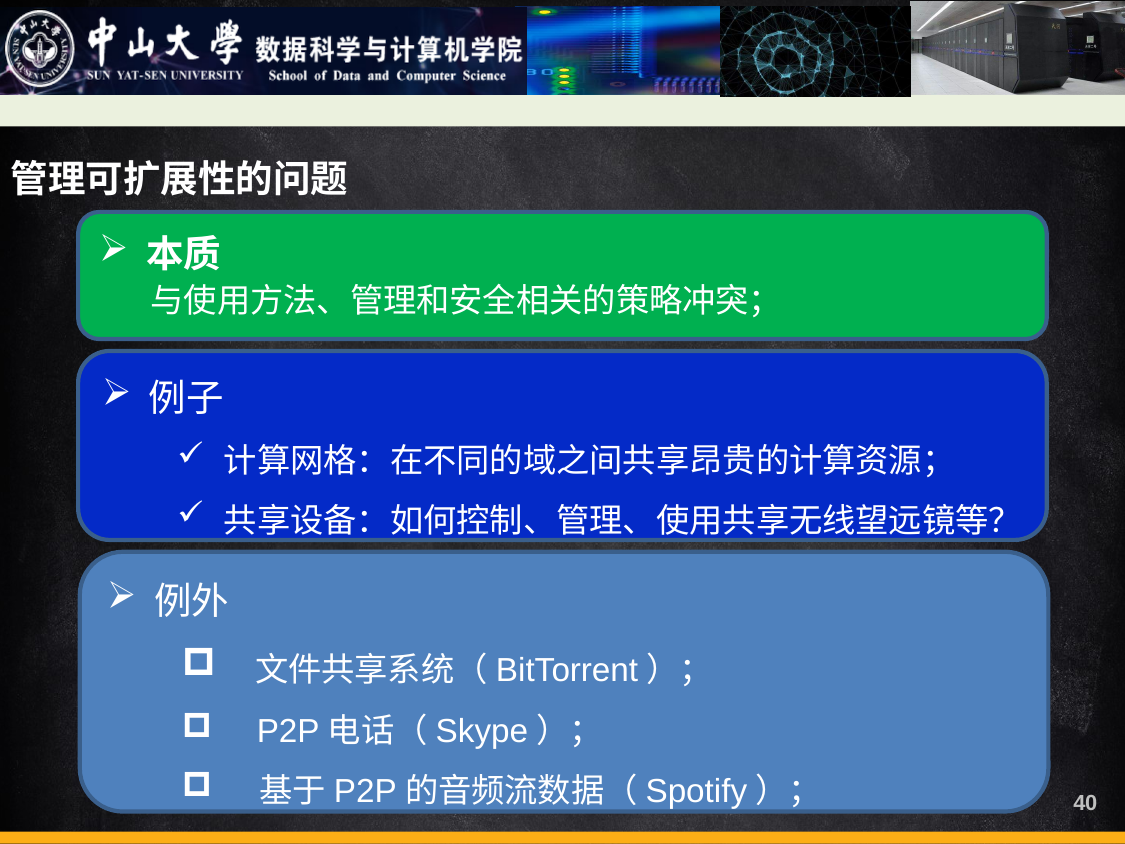

管理可扩展性的问题
本质
     与使用方法、管理和安全相关的策略冲突；
例子
计算网格：在不同的域之间共享昂贵的计算资源；
共享设备：如何控制、管理、使用共享无线望远镜等？
例外
  文件共享系统（BitTorrent）；
   P2P电话（Skype）；
   基于P2P的音频流数据（Spotify）；